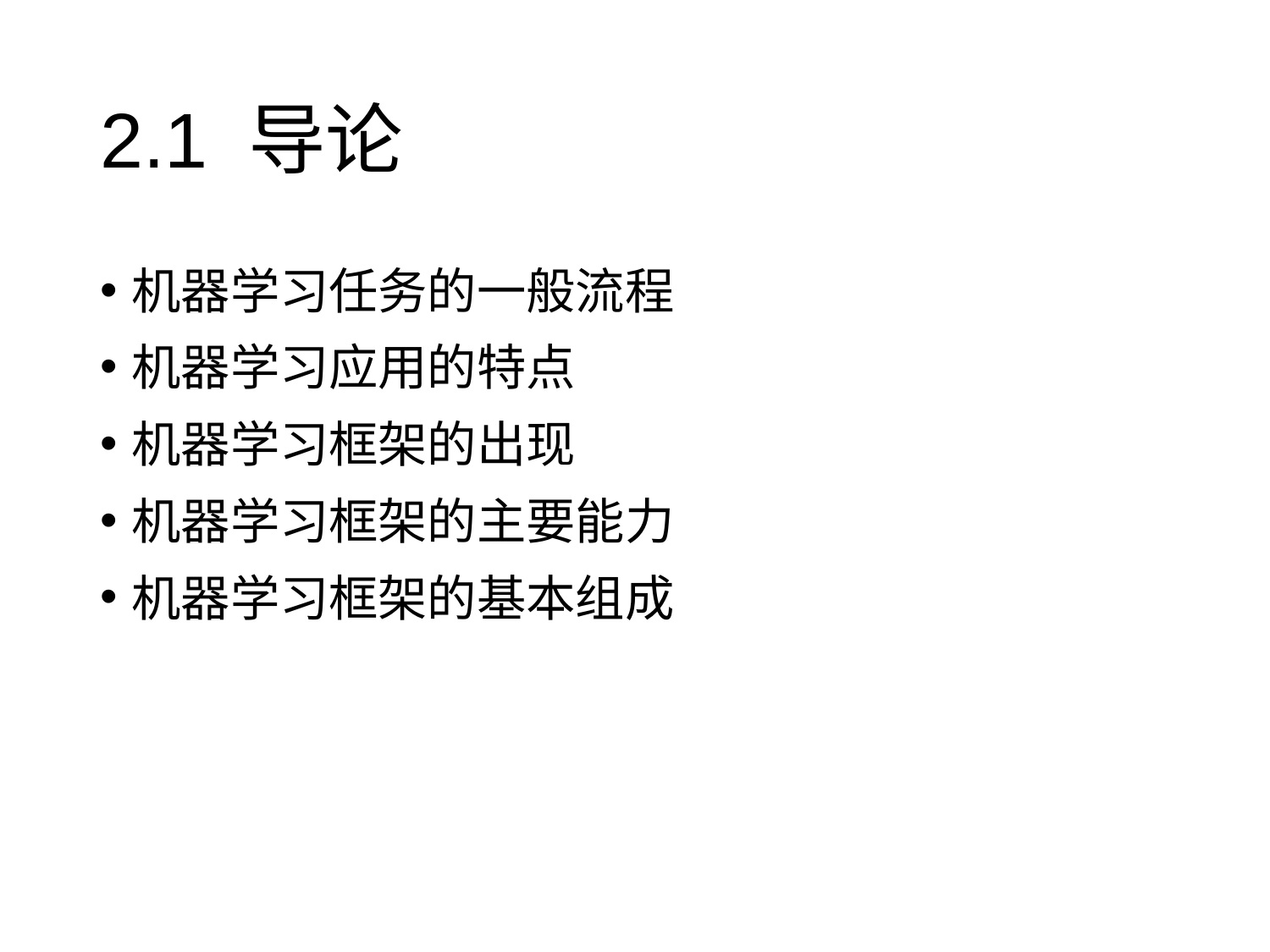

# 2.1 导论
机器学习任务的一般流程
机器学习应用的特点
机器学习框架的出现
机器学习框架的主要能力
机器学习框架的基本组成